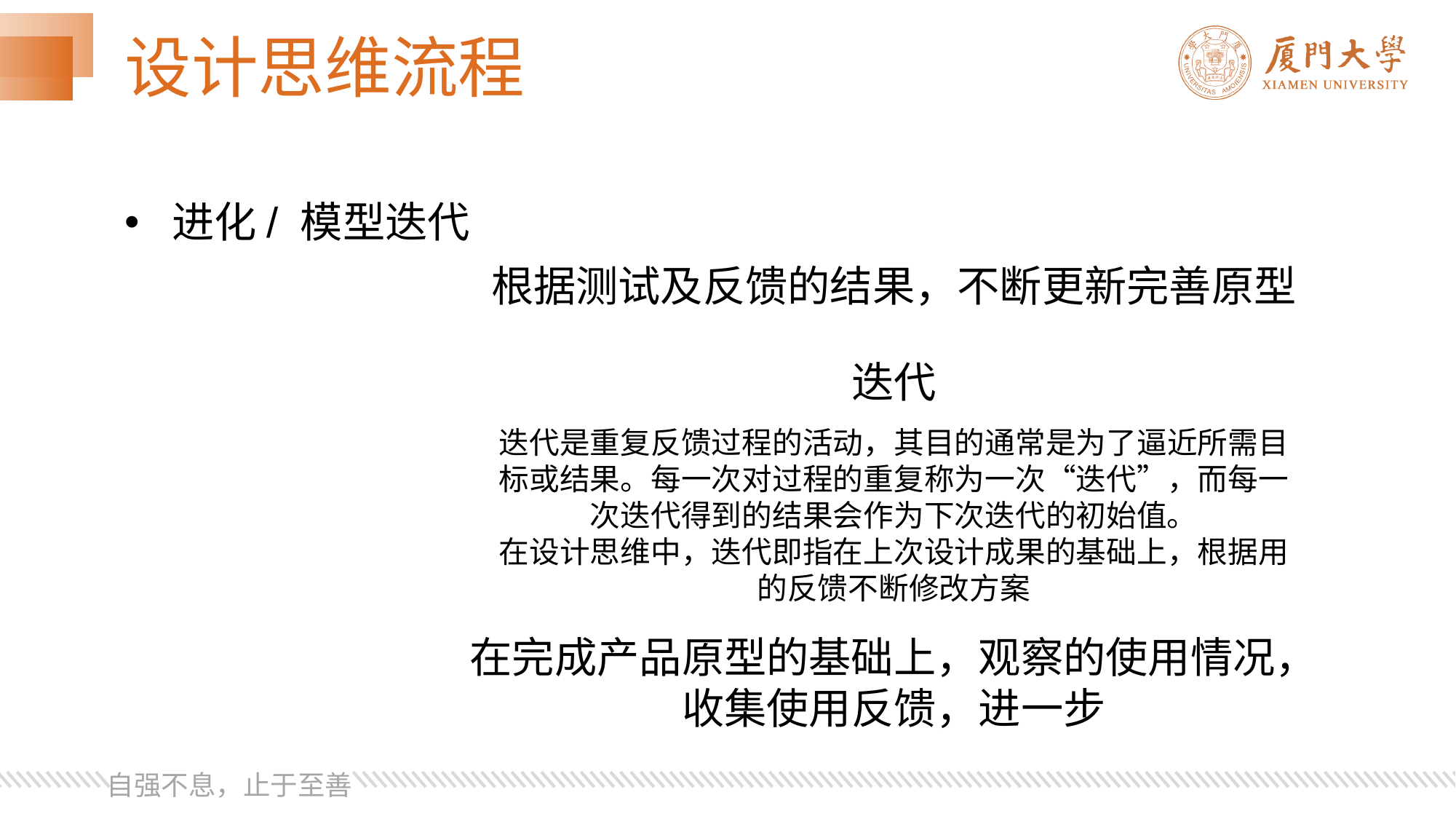

# 设计思维流程
 进化/ 模型迭代

根据测试及反馈的结果，不断更新完善原型
迭代
迭代是重复反馈过程的活动，其目的通常是为了逼近所需目标或结果。每一次对过程的重复称为一次“迭代”，而每一次迭代得到的结果会作为下次迭代的初始值。
在设计思维中，迭代即指在上次设计成果的基础上，根据用的反馈不断修改方案
在完成产品原型的基础上，观察的使用情况，收集使用反馈，进一步